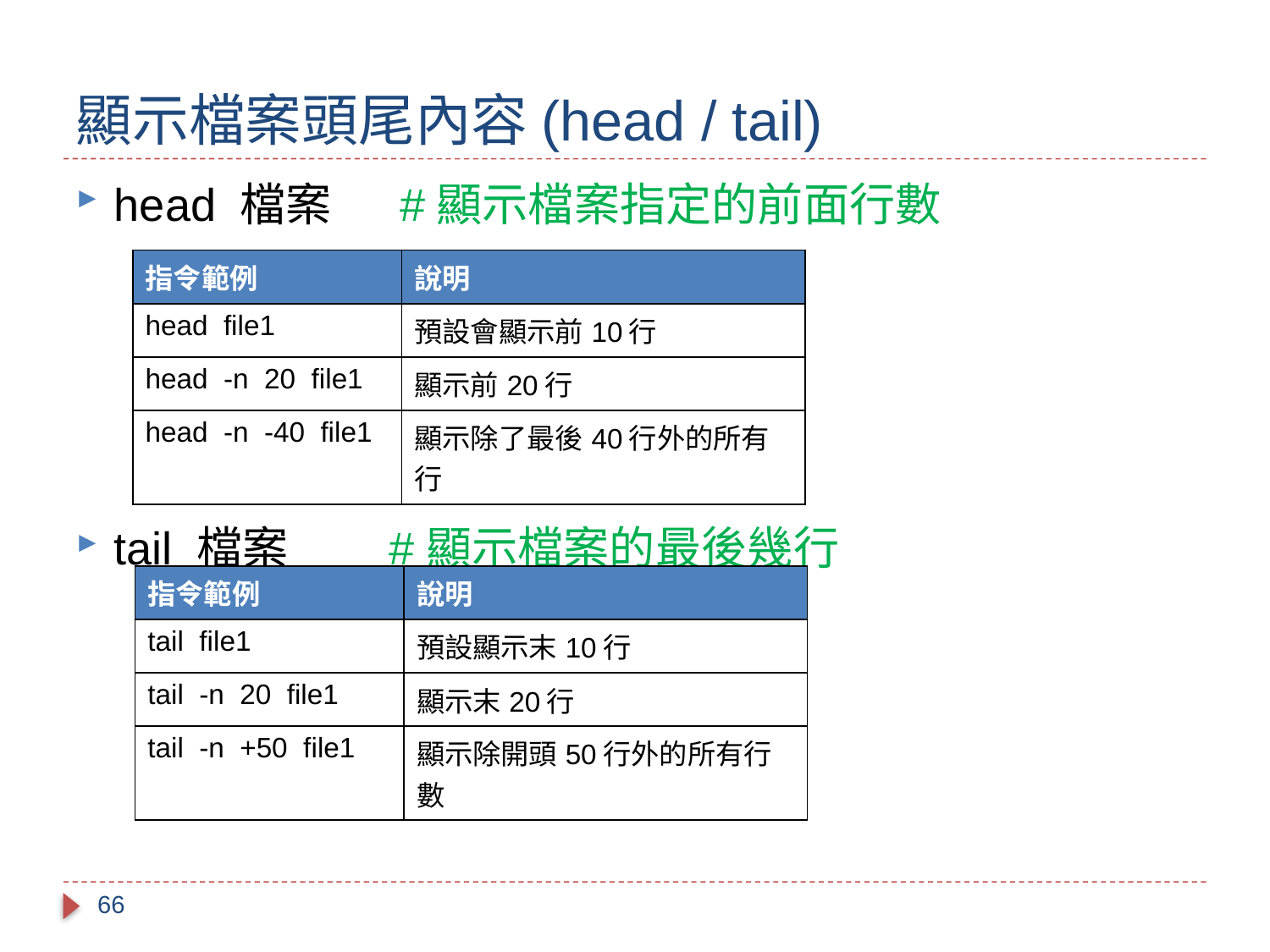

# 顯示檔案頭尾內容(head / tail)
head 檔案	  #顯示檔案指定的前面行數

tail 檔案	 #顯示檔案的最後幾行

| 指令範例 | 說明 |
| --- | --- |
| head file1 | 預設會顯示前10行 |
| head -n 20 file1 | 顯示前20行 |
| head -n -40 file1 | 顯示除了最後40行外的所有行 |
| 指令範例 | 說明 |
| --- | --- |
| tail file1 | 預設顯示末10行 |
| tail -n 20 file1 | 顯示末20行 |
| tail -n +50 file1 | 顯示除開頭50行外的所有行數 |
66